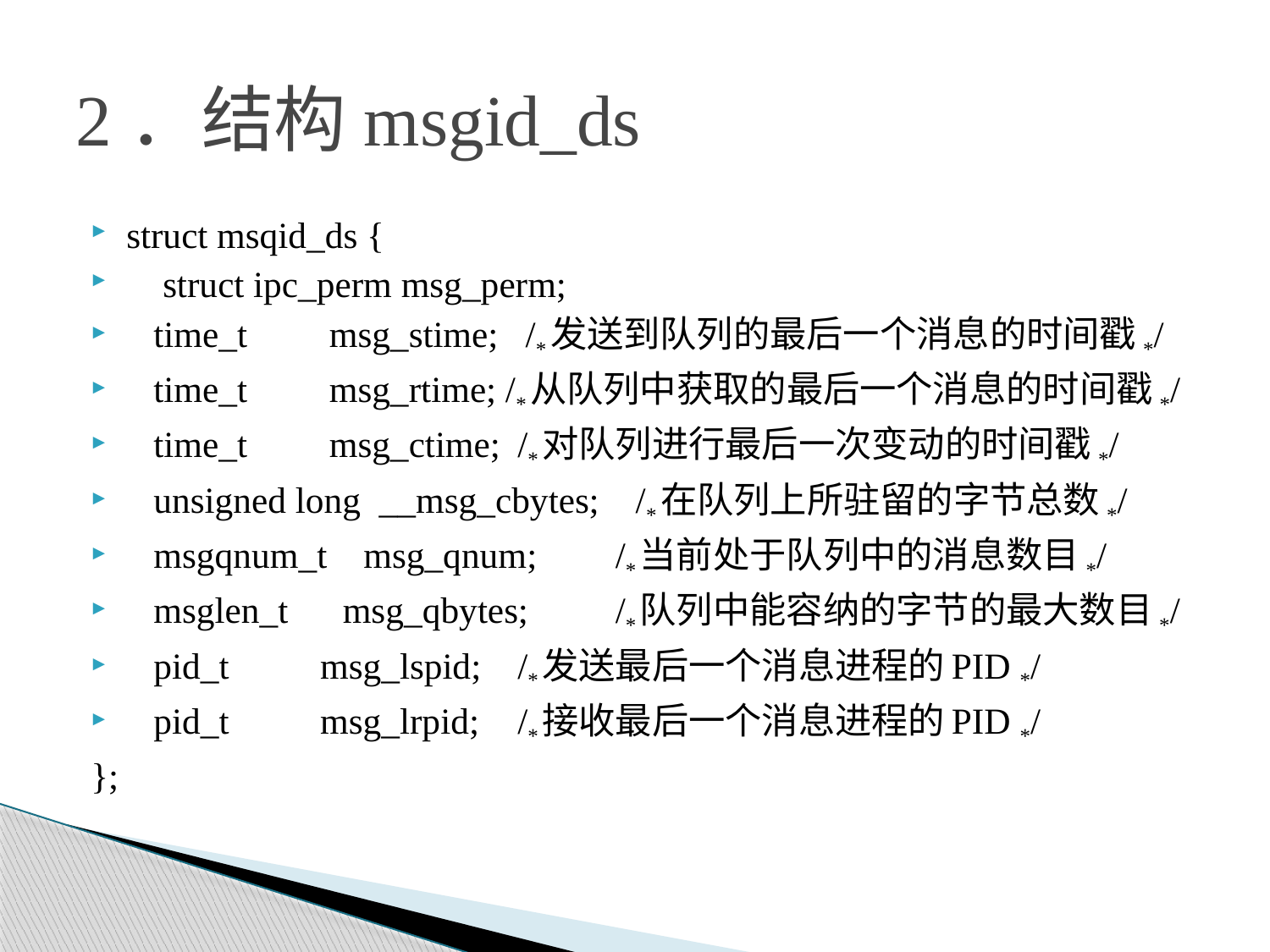

# 2．结构msgid_ds
struct msqid_ds {
    struct ipc_perm msg_perm;
   time_t         msg_stime;   /*发送到队列的最后一个消息的时间戳*/
   time_t         msg_rtime; /*从队列中获取的最后一个消息的时间戳*/
   time_t         msg_ctime; 	/*对队列进行最后一次变动的时间戳*/
   unsigned long  __msg_cbytes;    /*在队列上所驻留的字节总数*/
   msgqnum_t    msg_qnum; 	/*当前处于队列中的消息数目*/
   msglen_t      msg_qbytes; 	/*队列中能容纳的字节的最大数目*/
   pid_t          msg_lspid;   	/*发送最后一个消息进程的PID */
   pid_t          msg_lrpid;  	/*接收最后一个消息进程的PID */
};